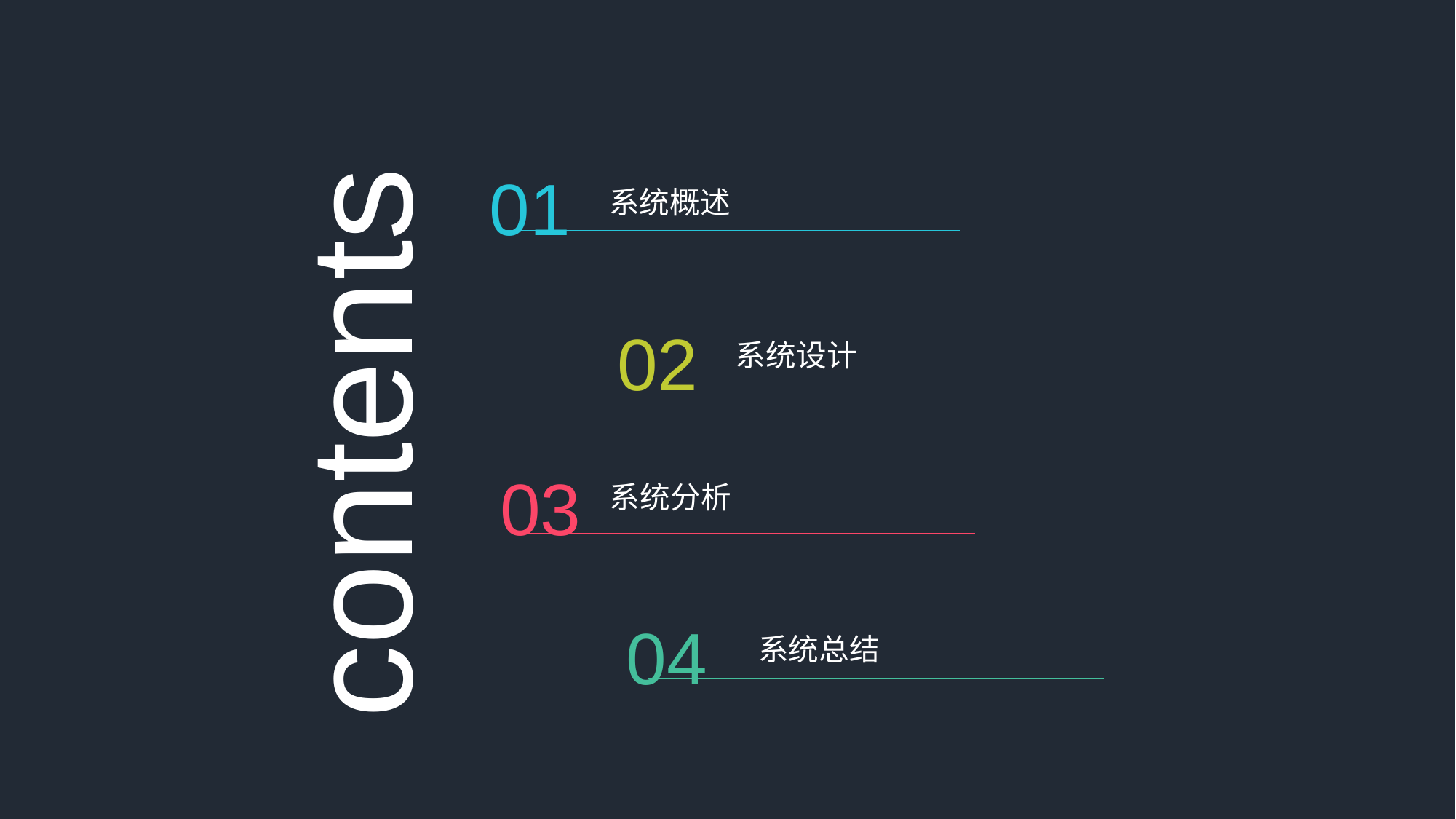

01
系统概述
02
contents
系统设计
03
系统分析
04
系统总结